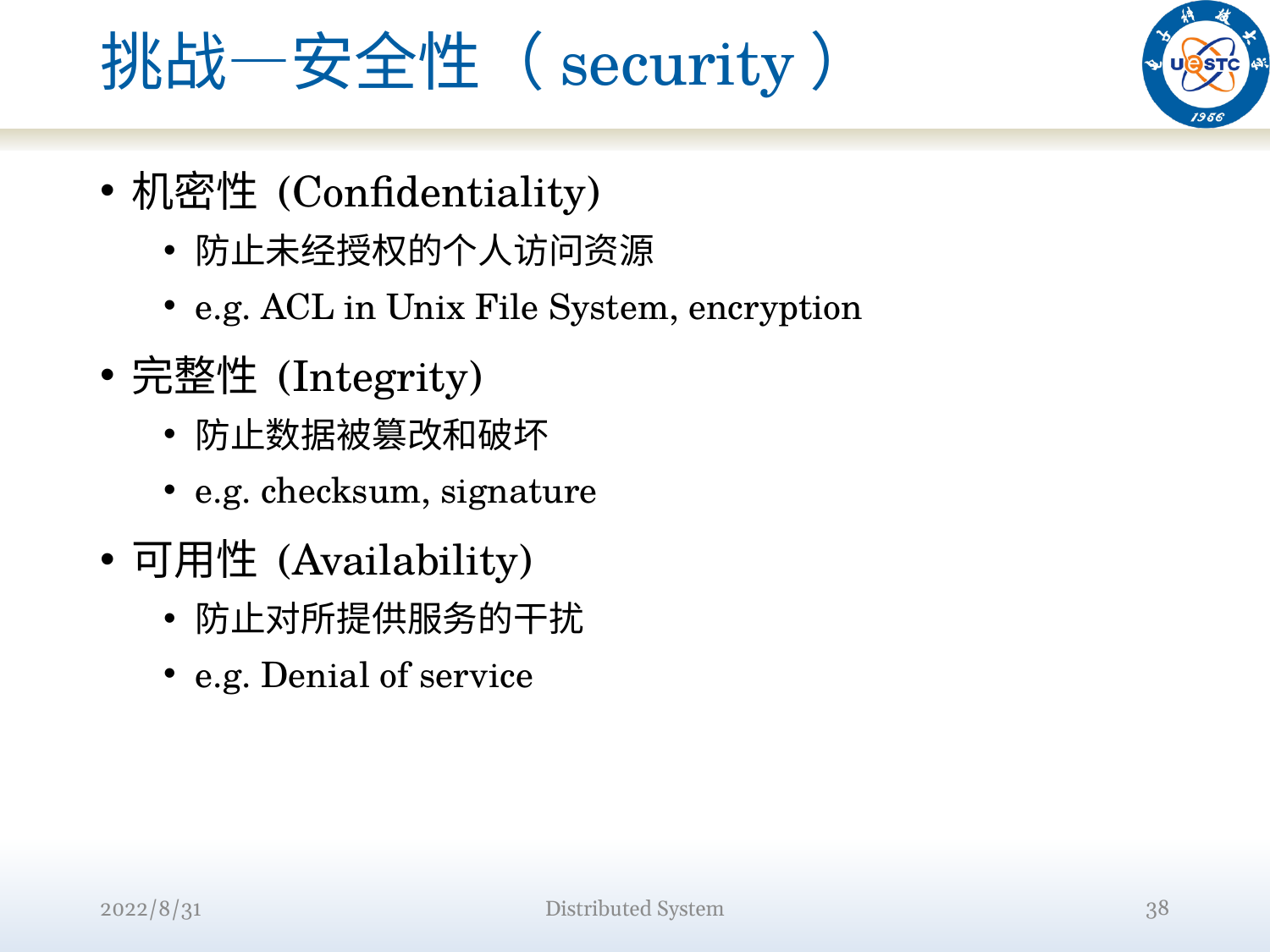

# 挑战—安全性（security）
机密性 (Confidentiality)
防止未经授权的个人访问资源
e.g. ACL in Unix File System, encryption
完整性 (Integrity)
防止数据被篡改和破坏
e.g. checksum, signature
可用性 (Availability)
防止对所提供服务的干扰
e.g. Denial of service

2022/8/31
Distributed System
38